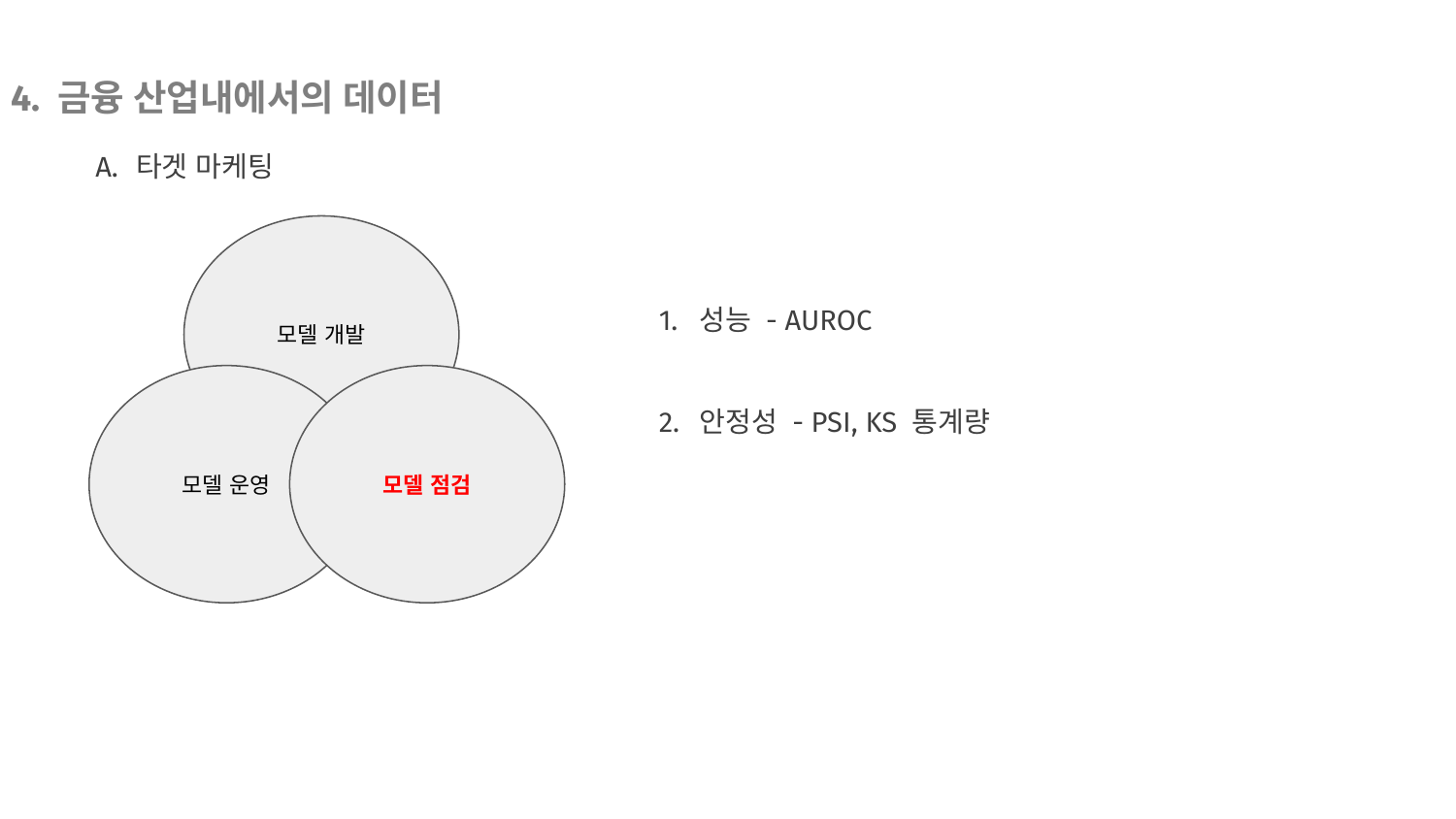

4. 금융 산업내에서의 데이터
타겟 마케팅
모델 개발
모델 운영
모델 점검
성능 - AUROC

안정성 - PSI, KS 통계량